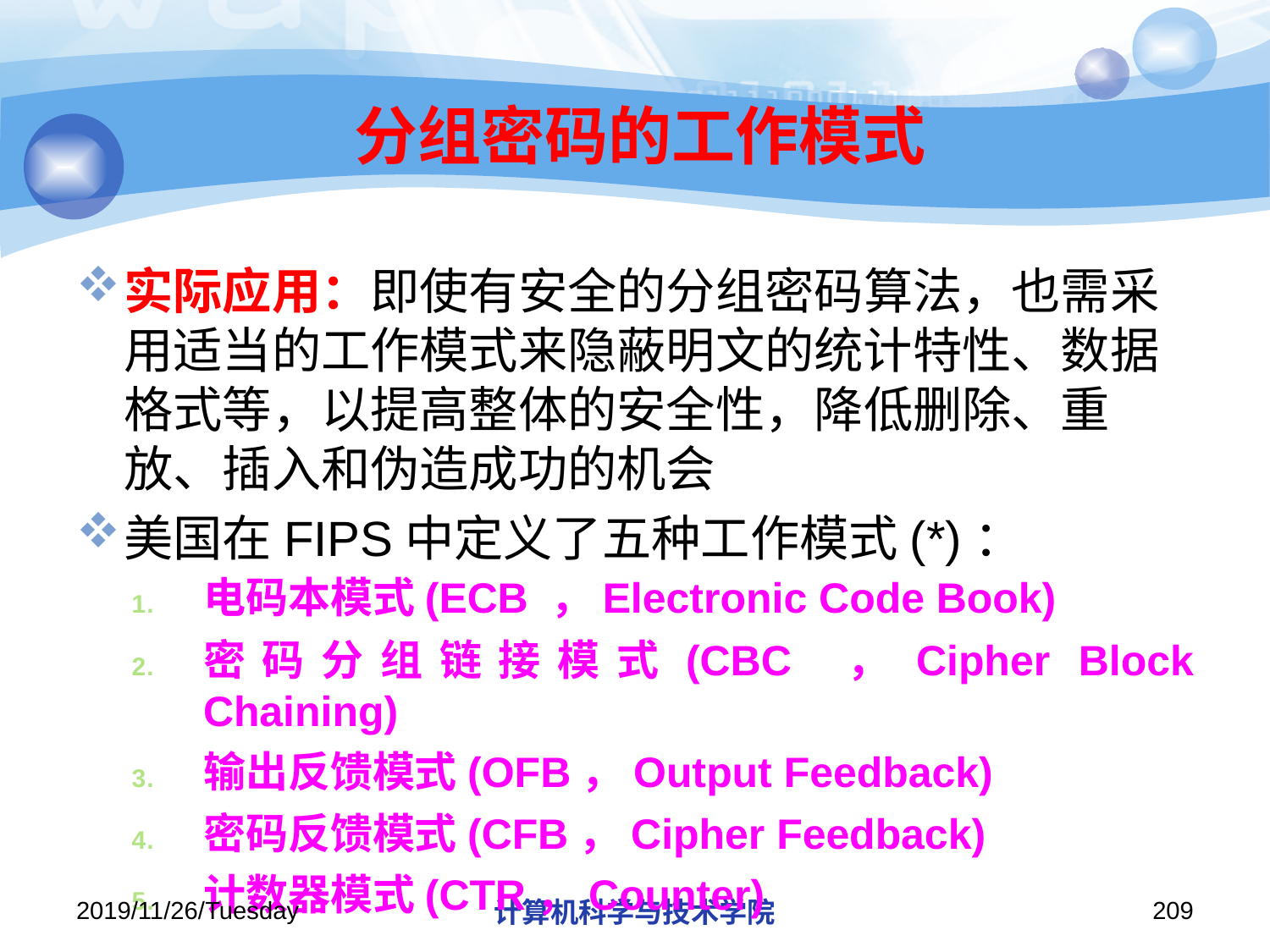

# 分组密码的工作模式
实际应用：即使有安全的分组密码算法，也需采用适当的工作模式来隐蔽明文的统计特性、数据格式等，以提高整体的安全性，降低删除、重放、插入和伪造成功的机会
美国在FIPS中定义了五种工作模式(*)：
电码本模式(ECB ，Electronic Code Book)
密码分组链接模式(CBC ，Cipher Block Chaining)
输出反馈模式(OFB，Output Feedback)
密码反馈模式(CFB，Cipher Feedback)
计数器模式(CTR，Counter)

2019/11/26/Tuesday
计算机科学与技术学院
209